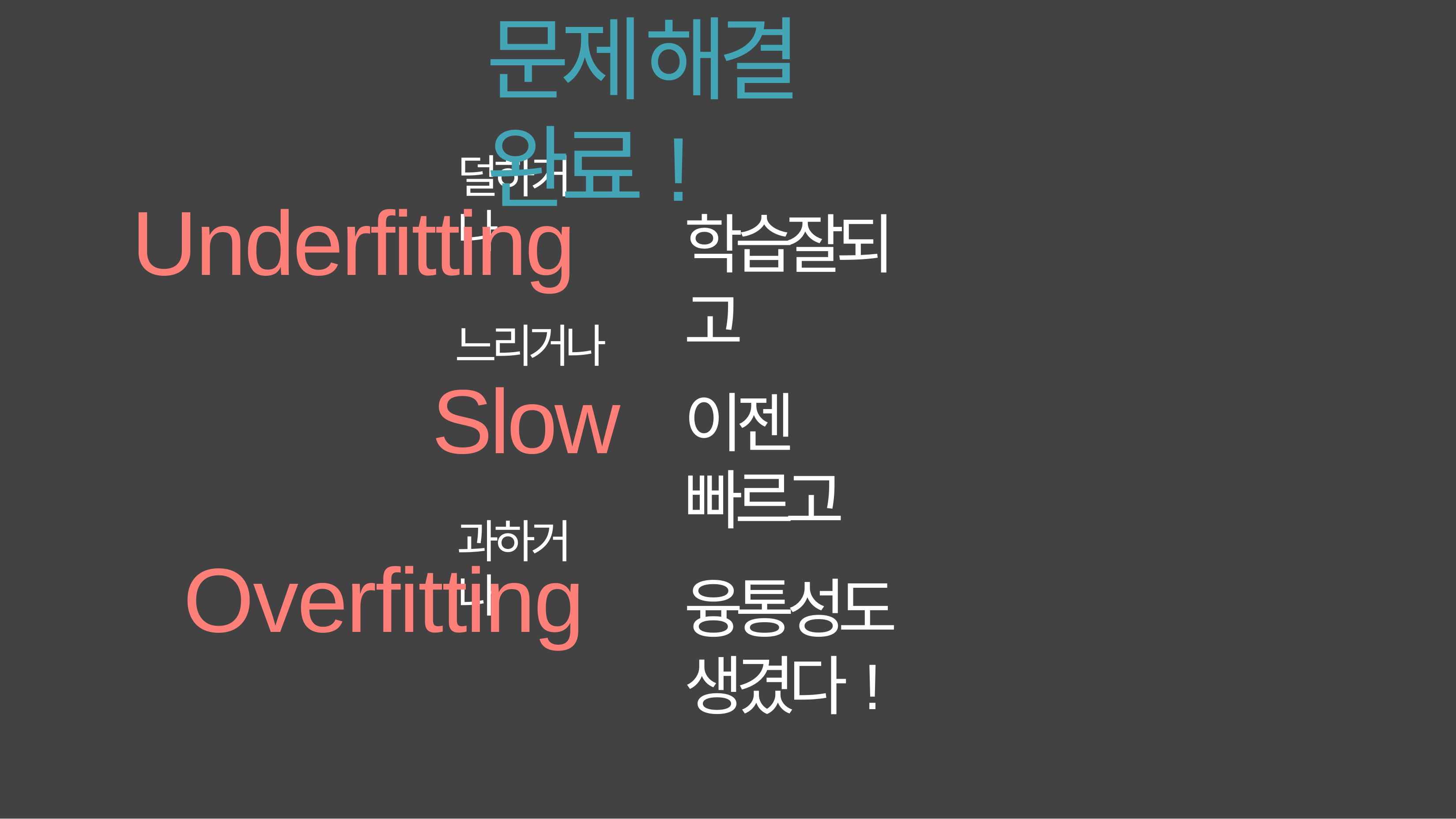

# 문제 해결 완료!
덜하거나
Underfitting
느리거나
Slow
Overfitting
학습잘되고
이젠 빠르고
과하거나
융통성도 생겼다!